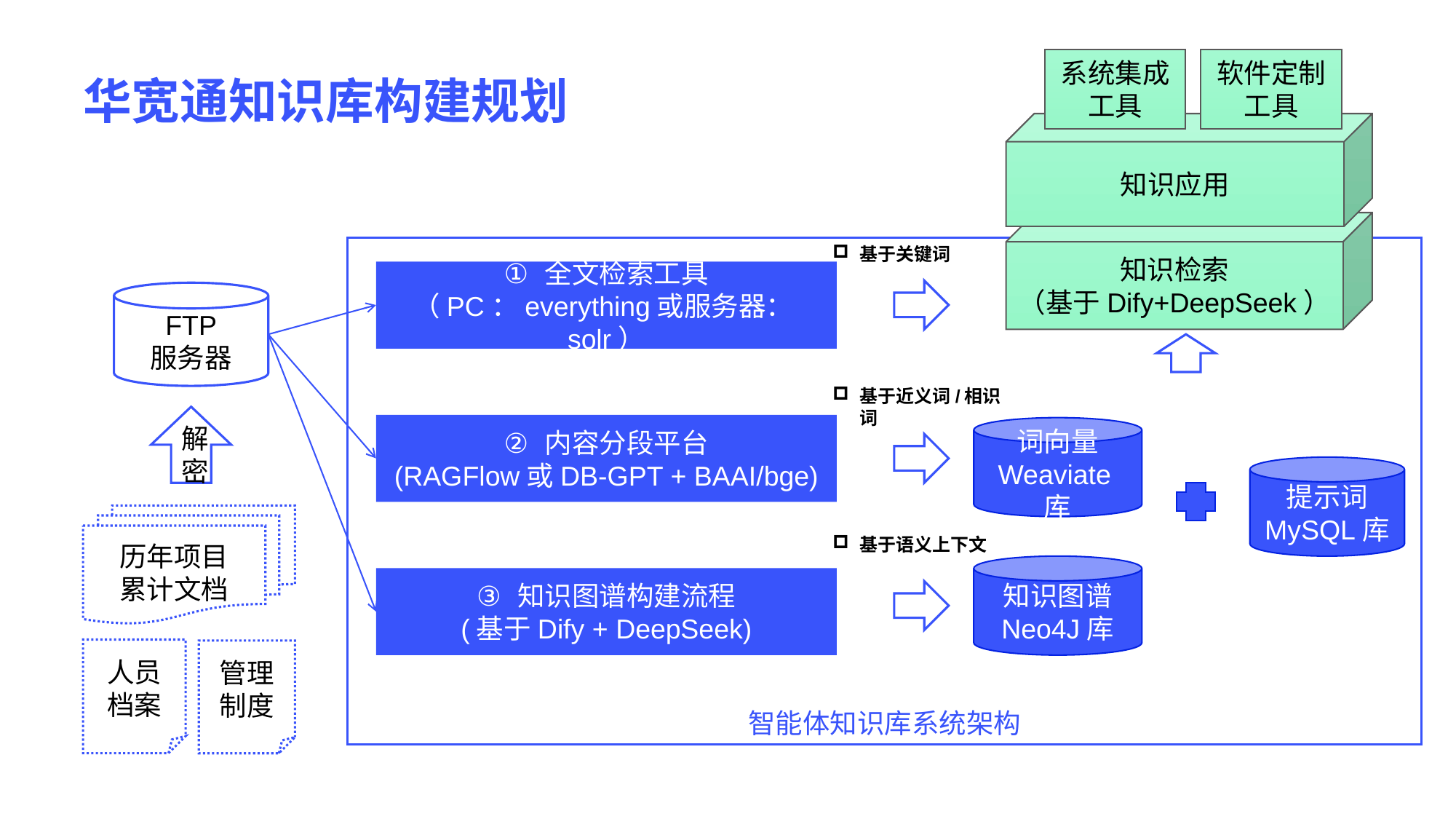

# 华宽通知识库构建规划
系统集成
工具
软件定制
工具
知识应用
知识检索
（基于Dify+DeepSeek）
智能体知识库系统架构
基于关键词
全文检索工具
（PC：everything或服务器：solr）

FTP
服务器

基于近义词/相识词
解密
内容分段平台
(RAGFlow或DB-GPT + BAAI/bge)
词向量
Weaviate库

提示词
MySQL库

历年项目
累计文档
基于语义上下文
知识图谱
Neo4J库
知识图谱构建流程
(基于Dify + DeepSeek)

人员档案
管理制度